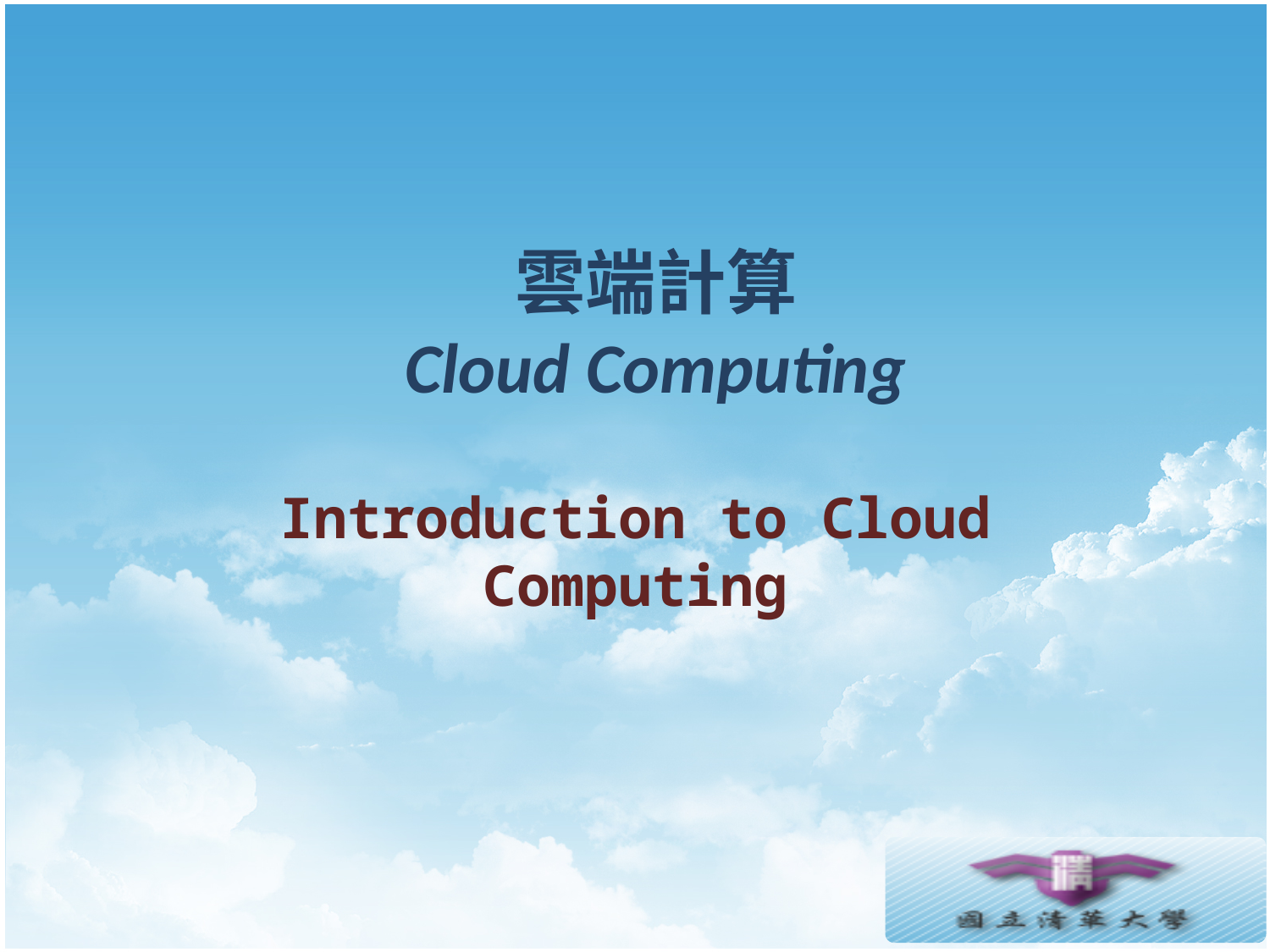

# 雲端計算 Cloud Computing
Introduction to Cloud Computing